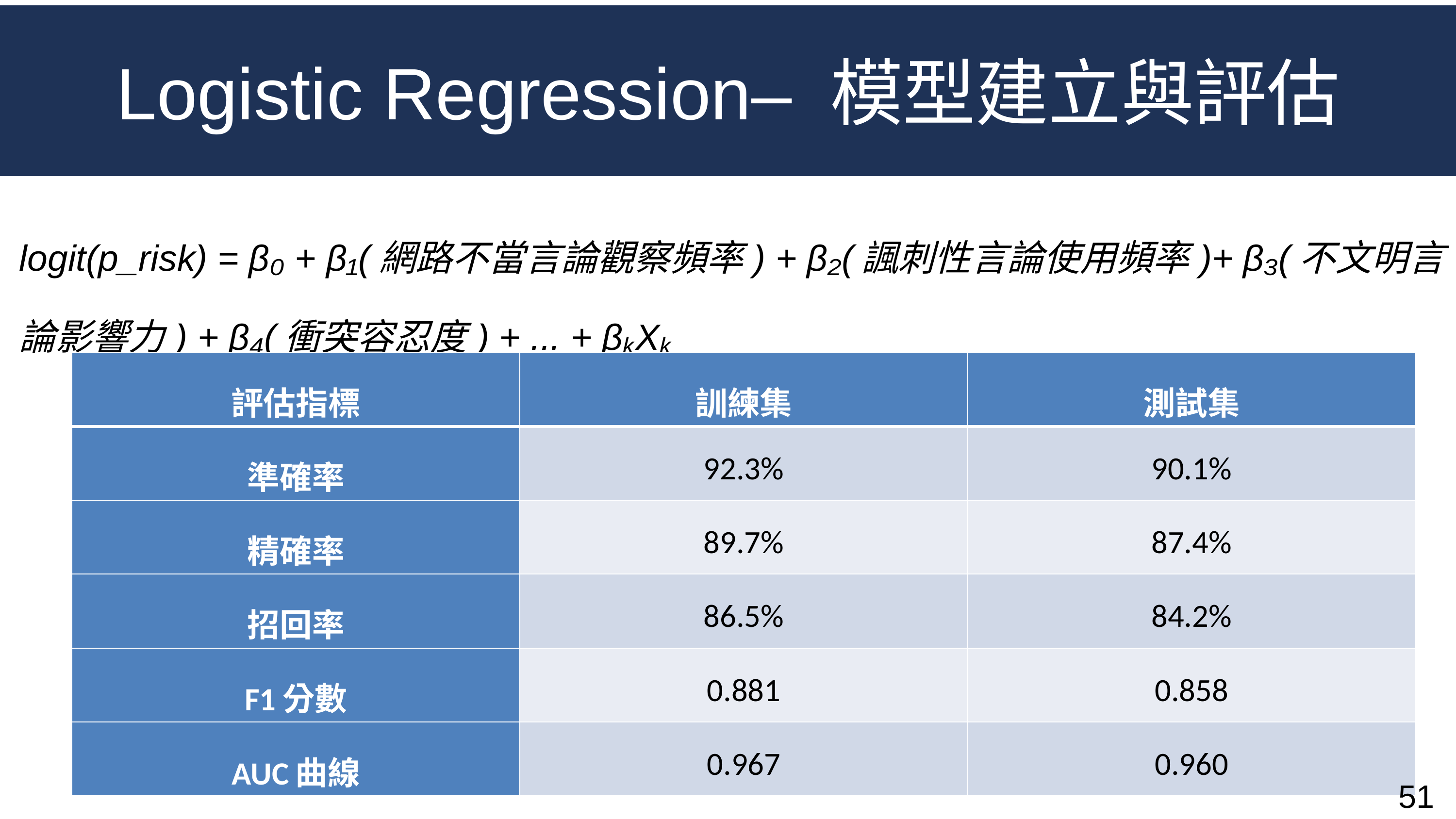

Logistic Regression– 模型建立與評估
| logit(p\_risk) = β₀ + β₁(網路不當言論觀察頻率) + β₂(諷刺性言論使用頻率)+ β₃(不文明言論影響力) + β₄(衝突容忍度) + ... + βₖXₖ |
| --- |
| 評估指標 | 訓練集 | 測試集 |
| --- | --- | --- |
| 準確率 | 92.3% | 90.1% |
| 精確率 | 89.7% | 87.4% |
| 招回率 | 86.5% | 84.2% |
| F1分數 | 0.881 | 0.858 |
| AUC曲線 | 0.967 | 0.960 |
51